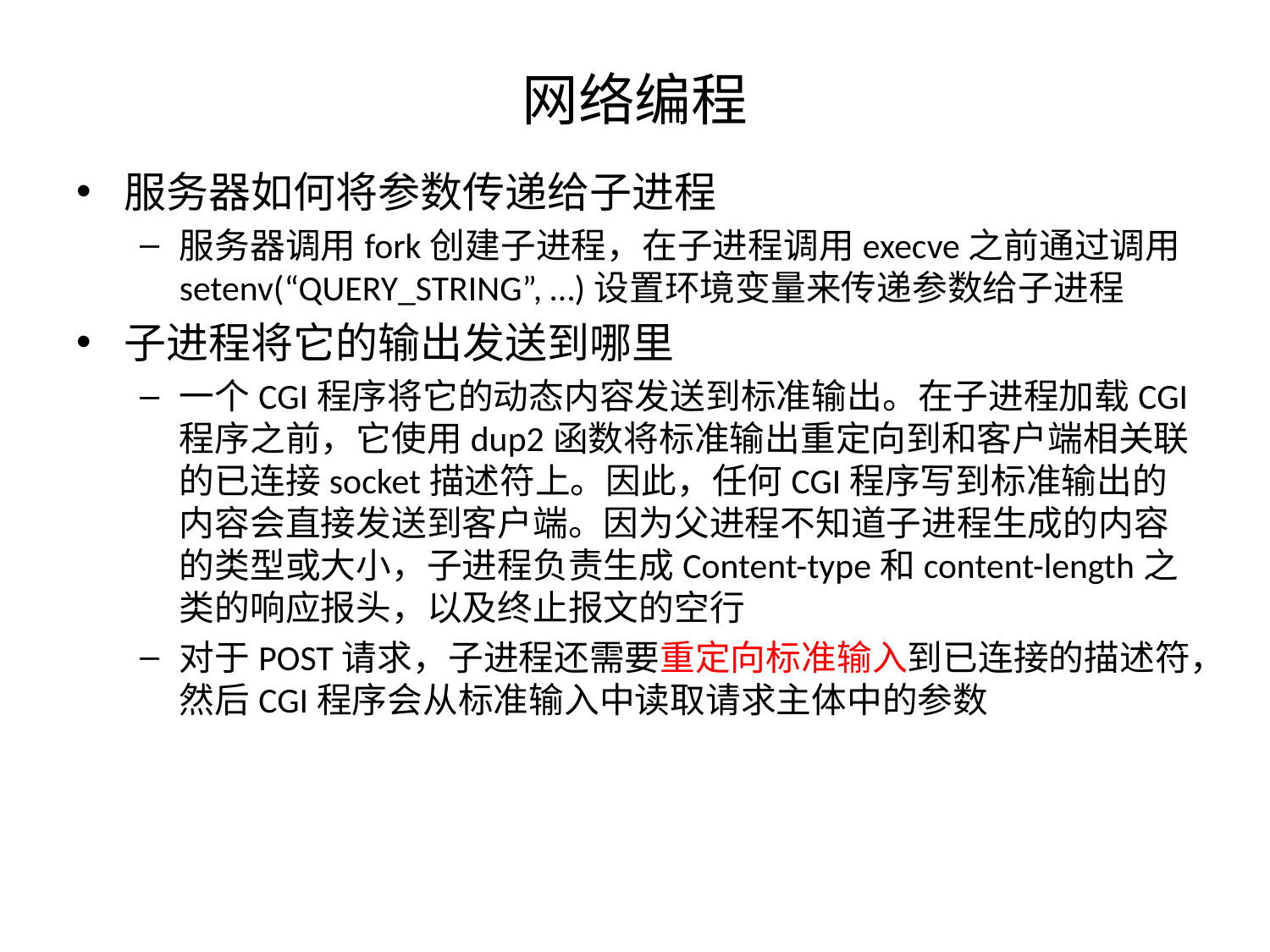

# 网络编程
服务器如何将参数传递给子进程
服务器调用fork创建子进程，在子进程调用execve之前通过调用setenv(“QUERY_STRING”, …)设置环境变量来传递参数给子进程
子进程将它的输出发送到哪里
一个CGI程序将它的动态内容发送到标准输出。在子进程加载CGI程序之前，它使用dup2函数将标准输出重定向到和客户端相关联的已连接socket描述符上。因此，任何CGI程序写到标准输出的内容会直接发送到客户端。因为父进程不知道子进程生成的内容的类型或大小，子进程负责生成Content-type和content-length之类的响应报头，以及终止报文的空行
对于POST请求，子进程还需要重定向标准输入到已连接的描述符，然后CGI程序会从标准输入中读取请求主体中的参数